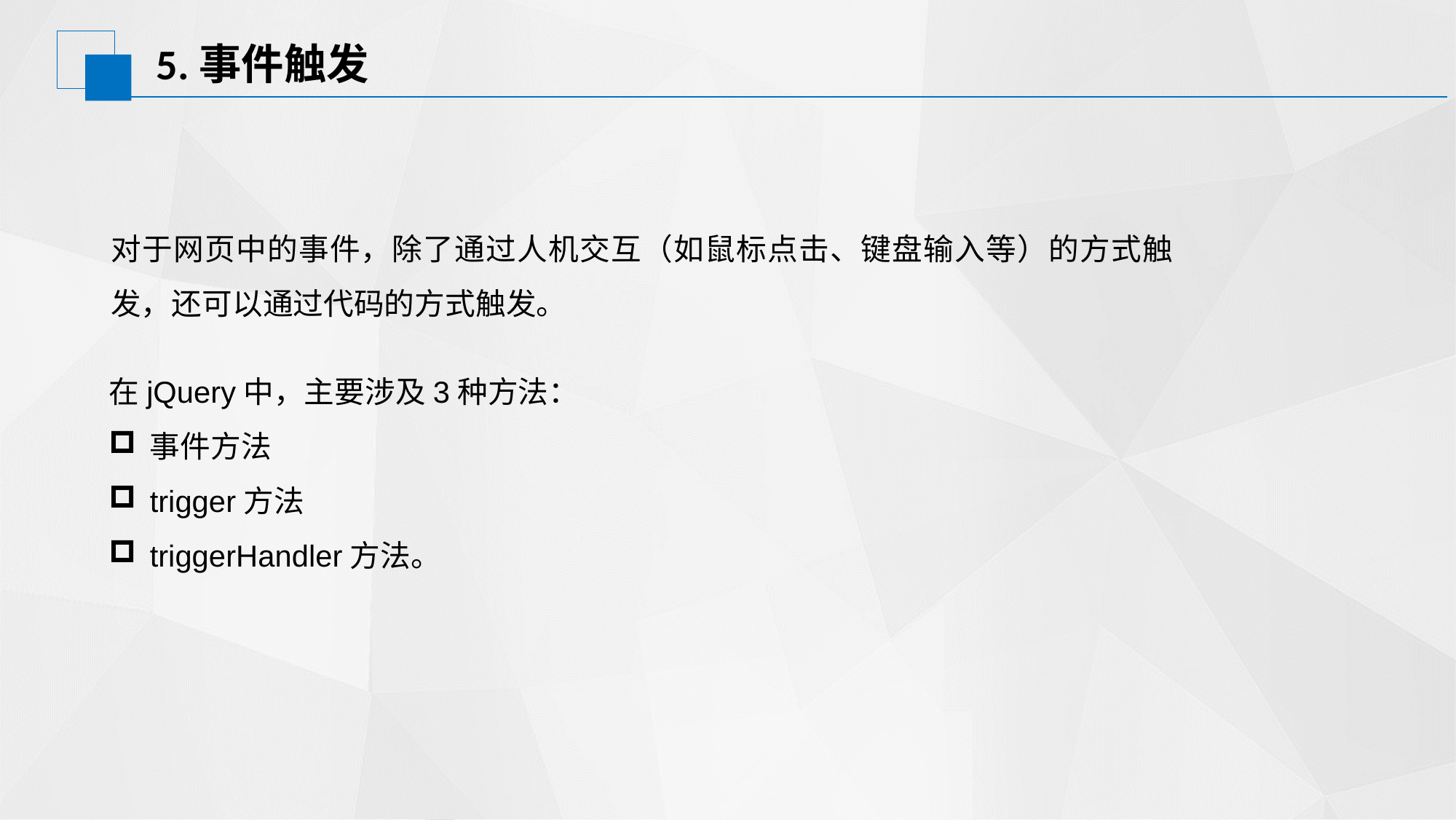

# 5.事件触发
对于网页中的事件，除了通过人机交互（如鼠标点击、键盘输入等）的方式触发，还可以通过代码的方式触发。
在jQuery中，主要涉及3种方法：
事件方法
trigger方法
triggerHandler方法。